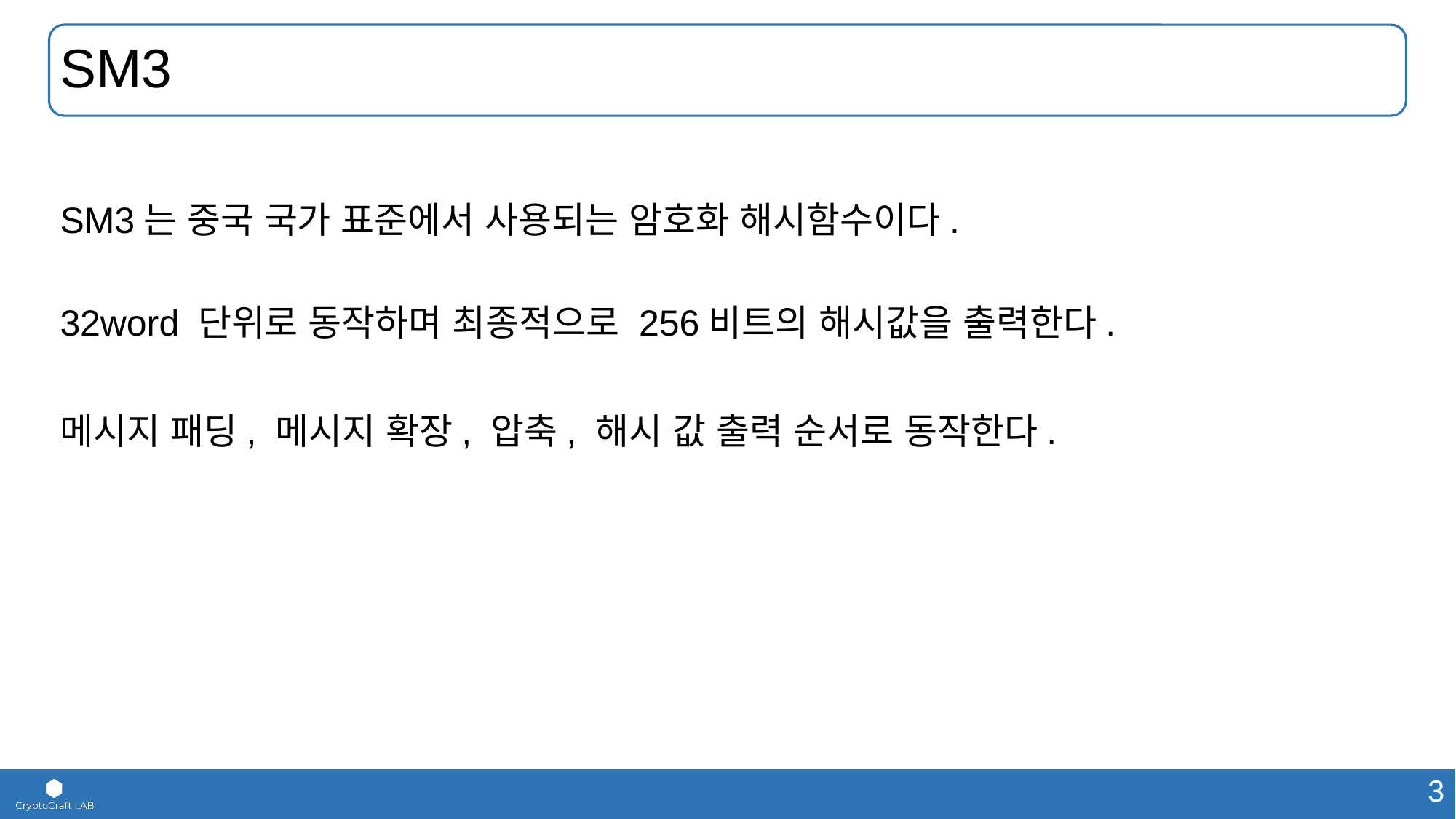

# SM3

SM3는 중국 국가 표준에서 사용되는 암호화 해시함수이다.

32word 단위로 동작하며 최종적으로 256비트의 해시값을 출력한다.

메시지 패딩, 메시지 확장, 압축, 해시 값 출력 순서로 동작한다.